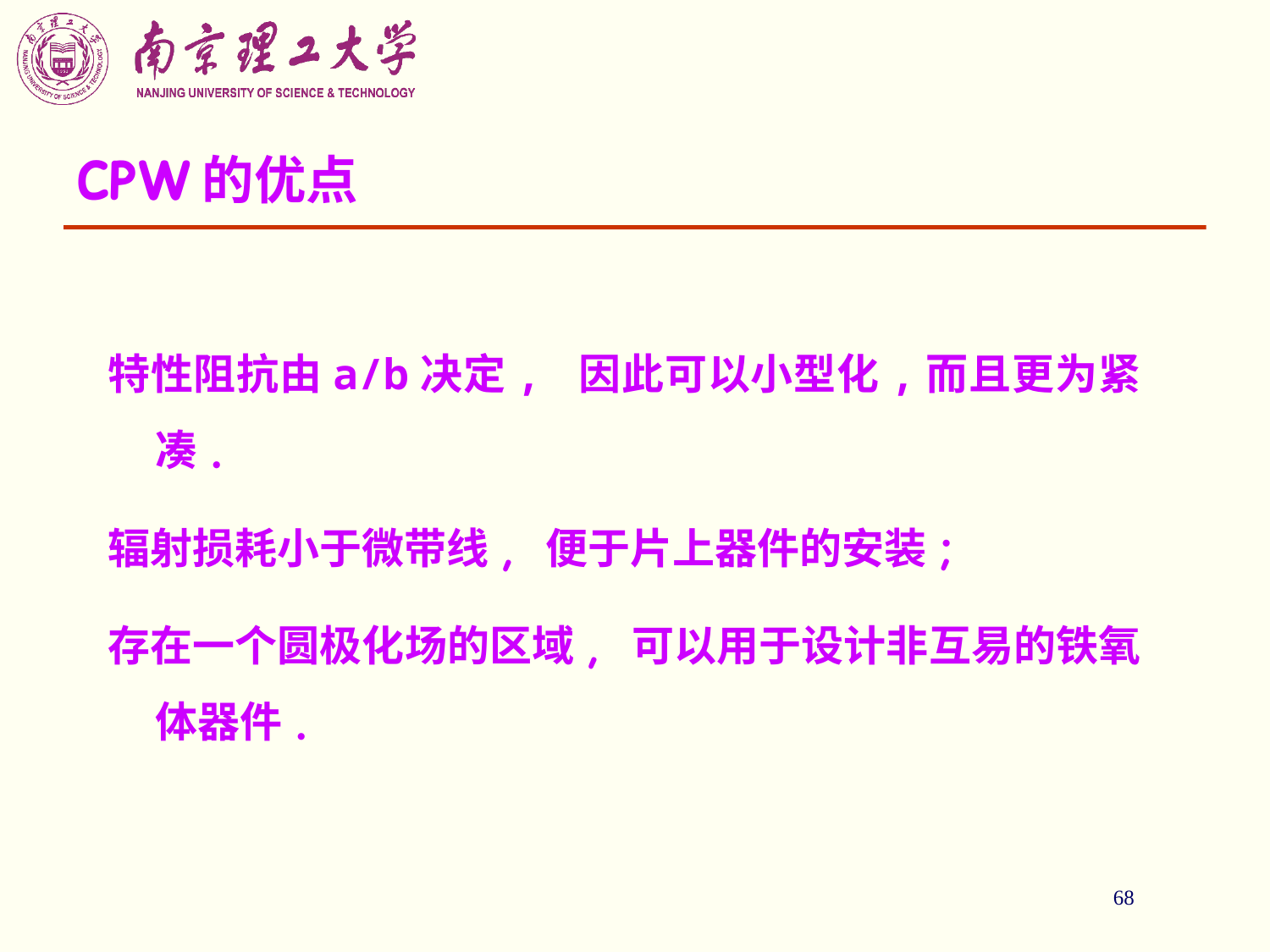

# CPW的优点
特性阻抗由a/b决定, 因此可以小型化,而且更为紧凑.
辐射损耗小于微带线, 便于片上器件的安装;
存在一个圆极化场的区域, 可以用于设计非互易的铁氧体器件.